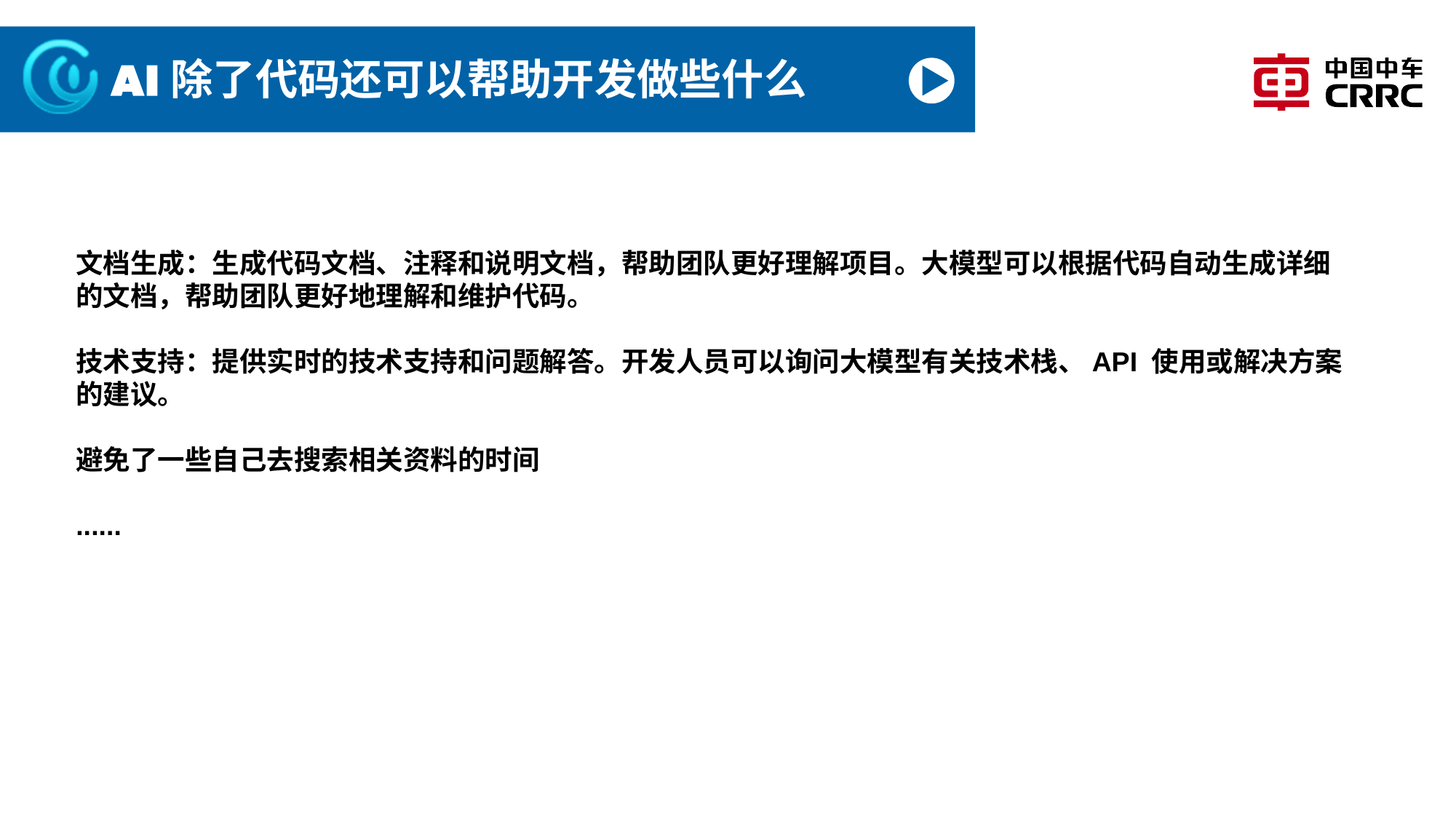

# AI除了代码还可以帮助开发做些什么

文档生成：生成代码文档、注释和说明文档，帮助团队更好理解项目。大模型可以根据代码自动生成详细的文档，帮助团队更好地理解和维护代码。

技术支持：提供实时的技术支持和问题解答。开发人员可以询问大模型有关技术栈、API 使用或解决方案的建议。

避免了一些自己去搜索相关资料的时间

......
20